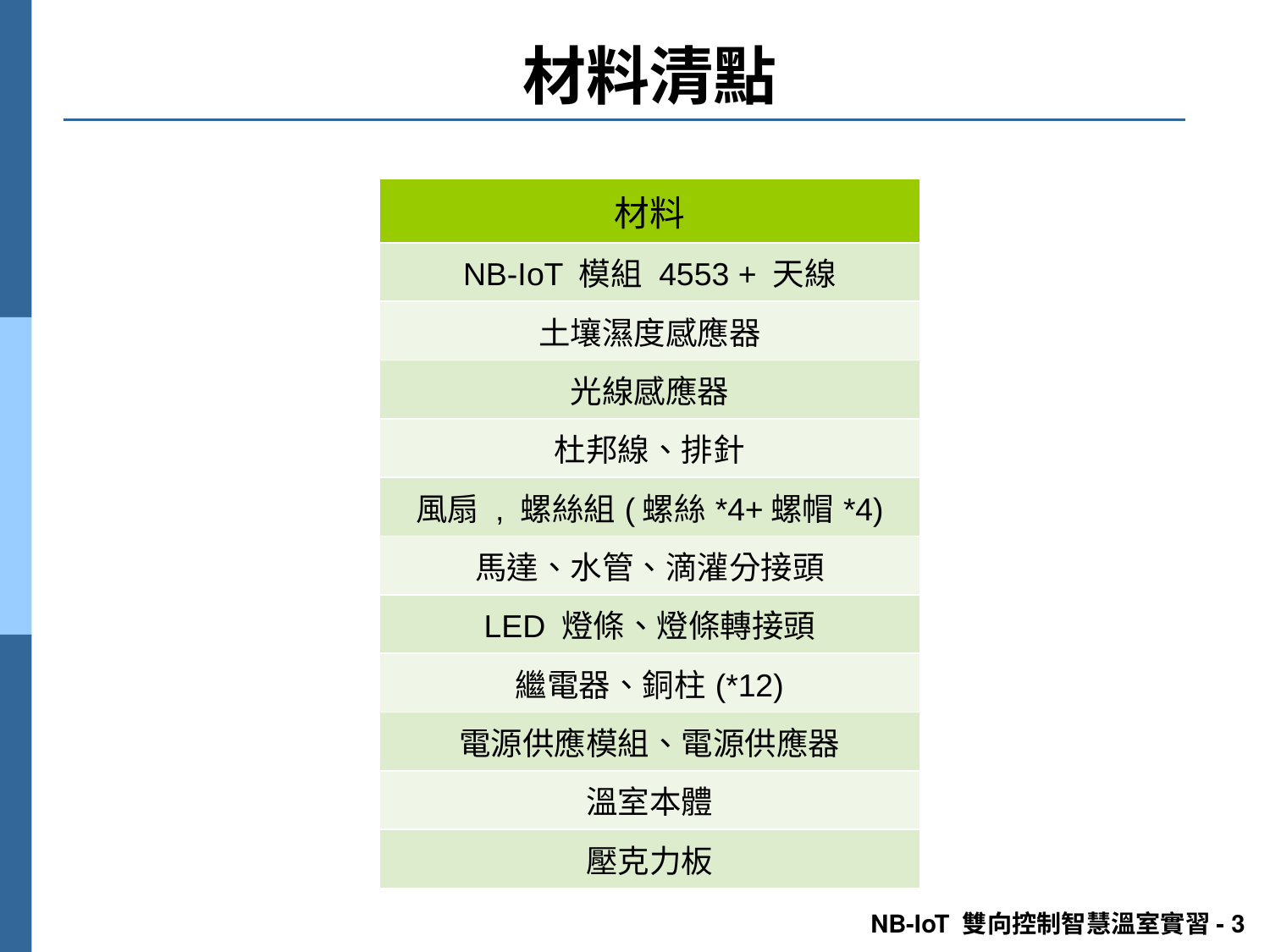

# 材料清點
| 材料 |
| --- |
| NB-IoT 模組 4553 + 天線 |
| 土壤濕度感應器 |
| 光線感應器 |
| 杜邦線、排針 |
| 風扇 , 螺絲組(螺絲\*4+螺帽\*4) |
| 馬達、水管、滴灌分接頭 |
| LED 燈條、燈條轉接頭 |
| 繼電器、銅柱(\*12) |
| 電源供應模組、電源供應器 |
| 溫室本體 |
| 壓克力板 |